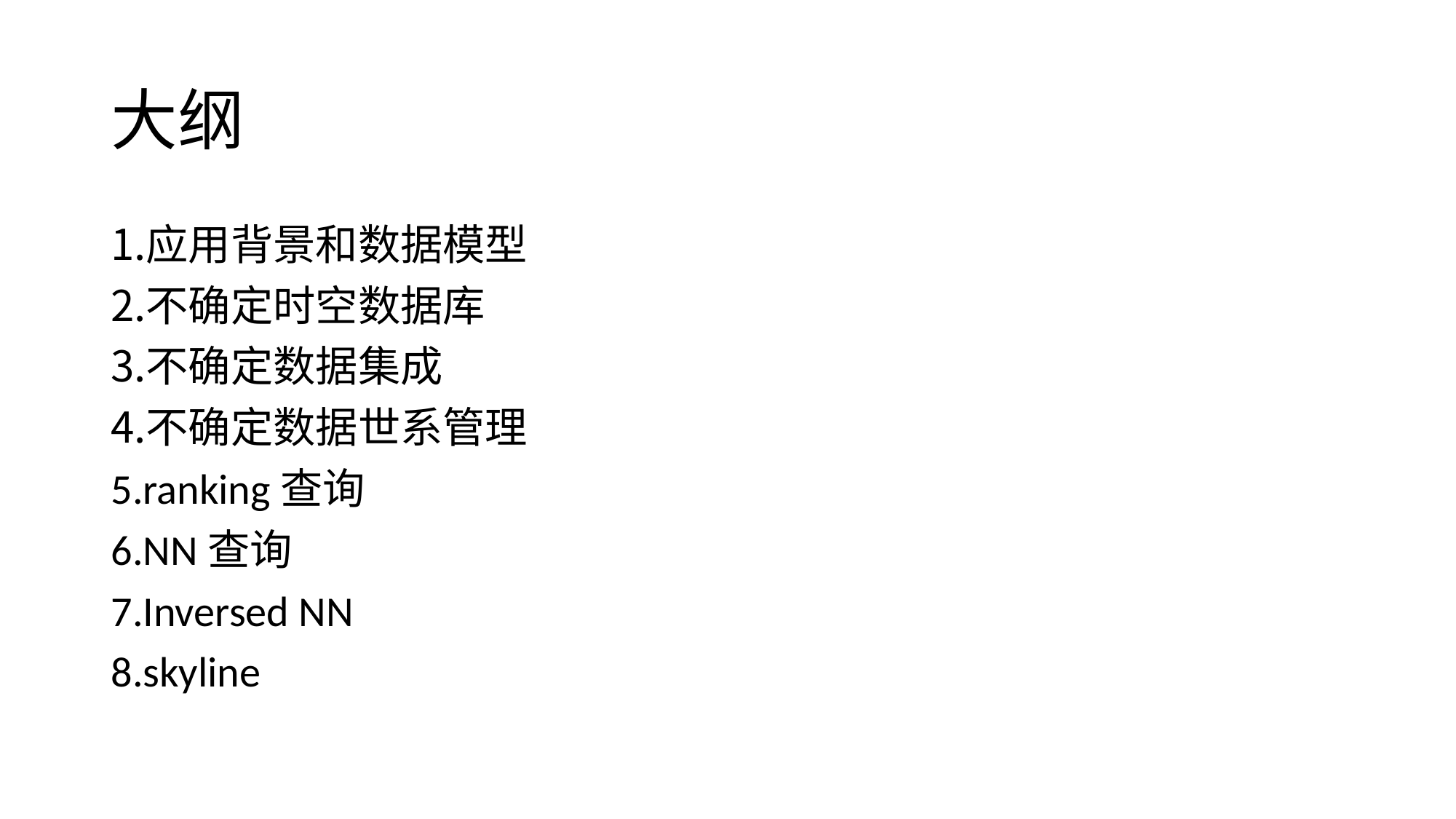

# 大纲
应用背景和数据模型
不确定时空数据库
不确定数据集成
不确定数据世系管理
ranking查询
NN查询
Inversed NN
skyline
2